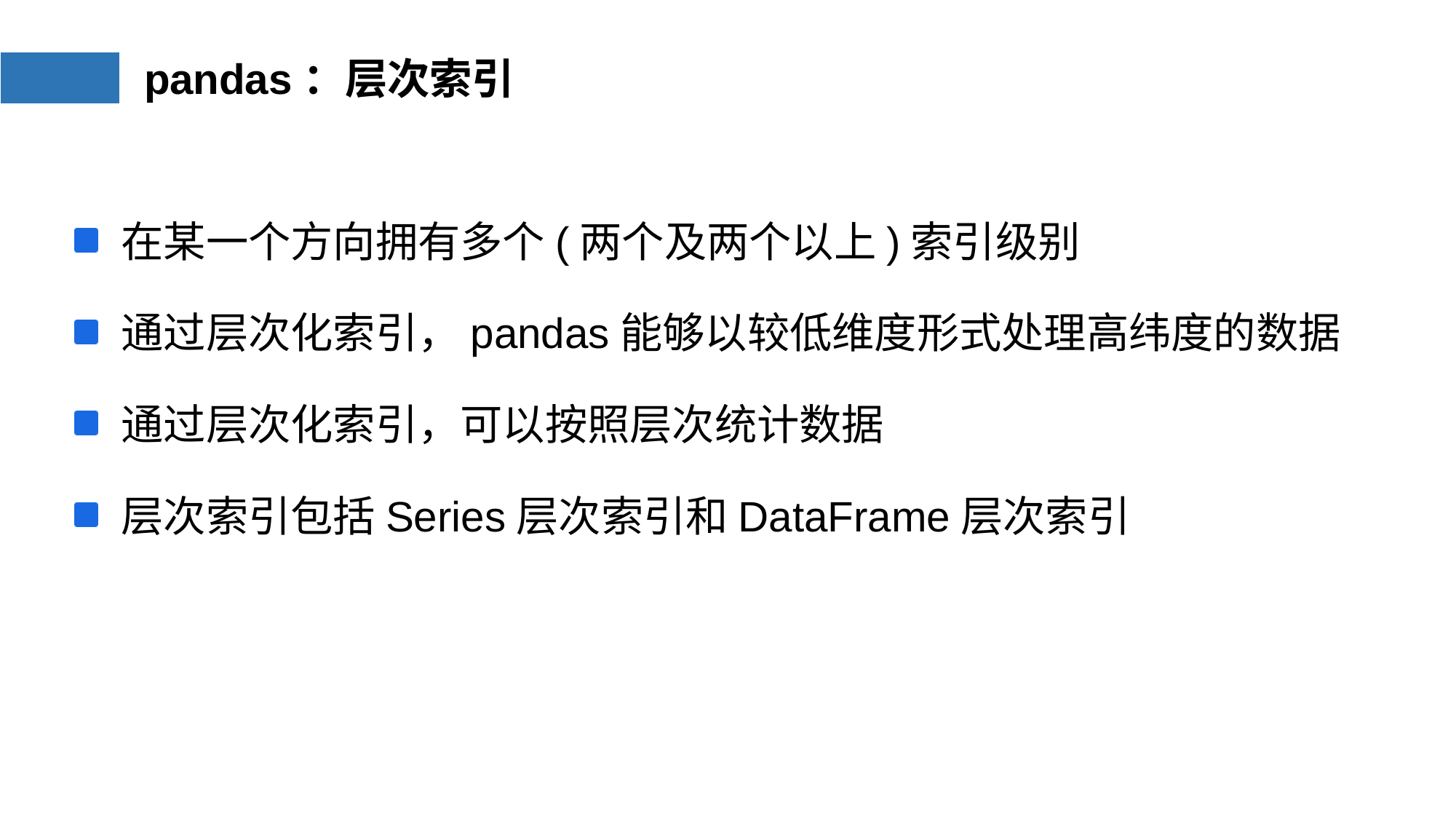

# pandas：层次索引
 在某一个方向拥有多个(两个及两个以上)索引级别
 通过层次化索引，pandas能够以较低维度形式处理高纬度的数据
 通过层次化索引，可以按照层次统计数据
 层次索引包括Series层次索引和DataFrame层次索引